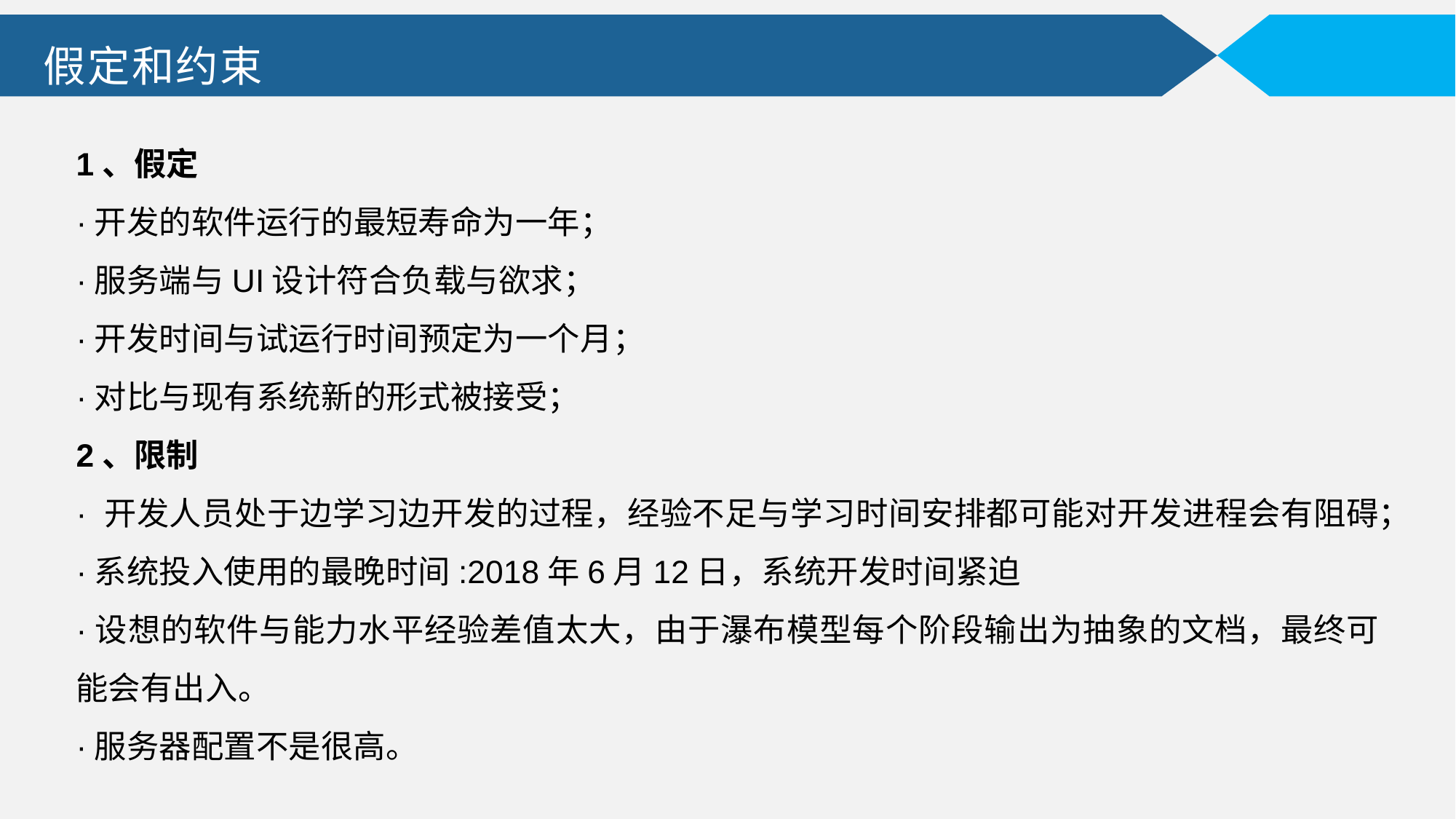

假定和约束

1、假定
·开发的软件运行的最短寿命为一年；
·服务端与UI设计符合负载与欲求；
·开发时间与试运行时间预定为一个月；
·对比与现有系统新的形式被接受；
2、限制
· 开发人员处于边学习边开发的过程，经验不足与学习时间安排都可能对开发进程会有阻碍；
·系统投入使用的最晚时间:2018年6月12日，系统开发时间紧迫
·设想的软件与能力水平经验差值太大，由于瀑布模型每个阶段输出为抽象的文档，最终可能会有出入。
·服务器配置不是很高。